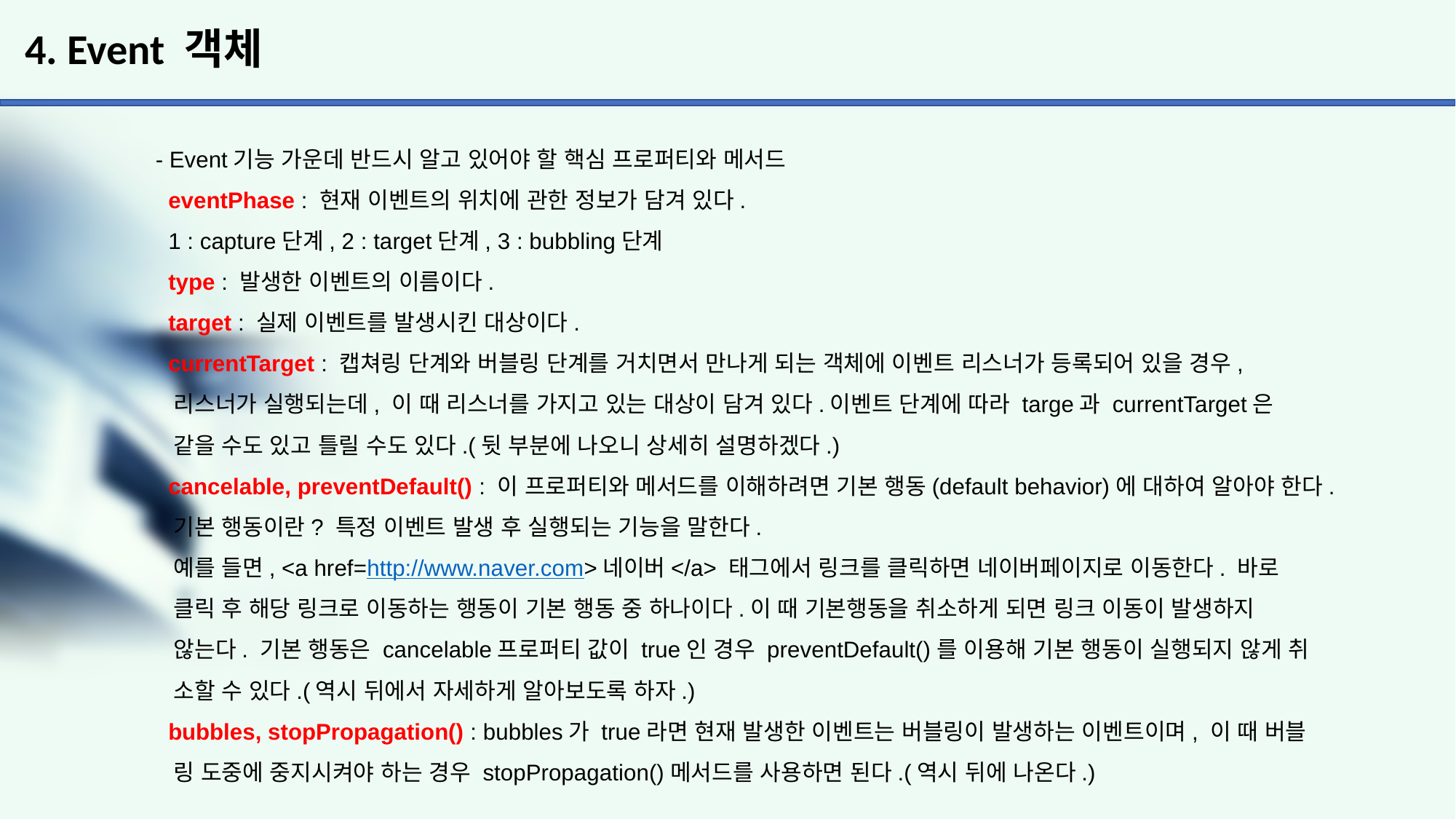

# 4. Event 객체
    - Event기능 가운데 반드시 알고 있어야 할 핵심 프로퍼티와 메서드
      eventPhase : 현재 이벤트의 위치에 관한 정보가 담겨 있다.
      1 : capture단계, 2 : target단계, 3 : bubbling단계
      type : 발생한 이벤트의 이름이다.
      target : 실제 이벤트를 발생시킨 대상이다.
      currentTarget : 캡쳐링 단계와 버블링 단계를 거치면서 만나게 되는 객체에 이벤트 리스너가 등록되어 있을 경우,
      리스너가 실행되는데, 이 때 리스너를 가지고 있는 대상이 담겨 있다.이벤트 단계에 따라 targe과 currentTarget은
      같을 수도 있고 틀릴 수도 있다.(뒷 부분에 나오니 상세히 설명하겠다.)
      cancelable, preventDefault() : 이 프로퍼티와 메서드를 이해하려면 기본 행동(default behavior)에 대하여 알아야 한다.
      기본 행동이란? 특정 이벤트 발생 후 실행되는 기능을 말한다.
      예를 들면, <a href=http://www.naver.com>네이버</a> 태그에서 링크를 클릭하면 네이버페이지로 이동한다. 바로
      클릭 후 해당 링크로 이동하는 행동이 기본 행동 중 하나이다.이 때 기본행동을 취소하게 되면 링크 이동이 발생하지
      않는다. 기본 행동은 cancelable프로퍼티 값이 true인 경우 preventDefault()를 이용해 기본 행동이 실행되지 않게 취
      소할 수 있다.(역시 뒤에서 자세하게 알아보도록 하자.)
      bubbles, stopPropagation() : bubbles가 true라면 현재 발생한 이벤트는 버블링이 발생하는 이벤트이며, 이 때 버블
      링 도중에 중지시켜야 하는 경우 stopPropagation()메서드를 사용하면 된다.(역시 뒤에 나온다.)